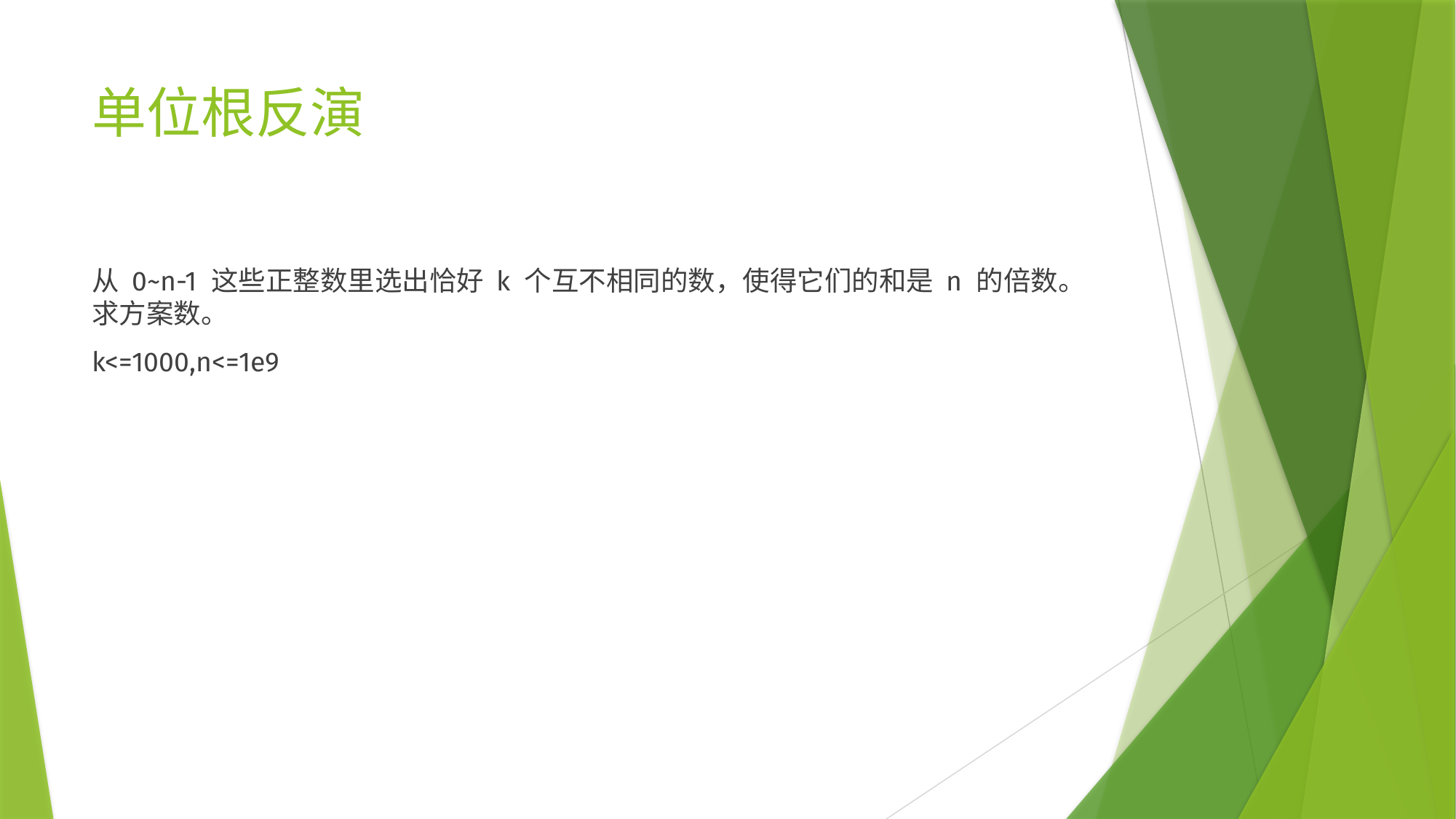

# 单位根反演
从 0~n-1 这些正整数里选出恰好 k 个互不相同的数，使得它们的和是 n 的倍数。求方案数。
k<=1000,n<=1e9